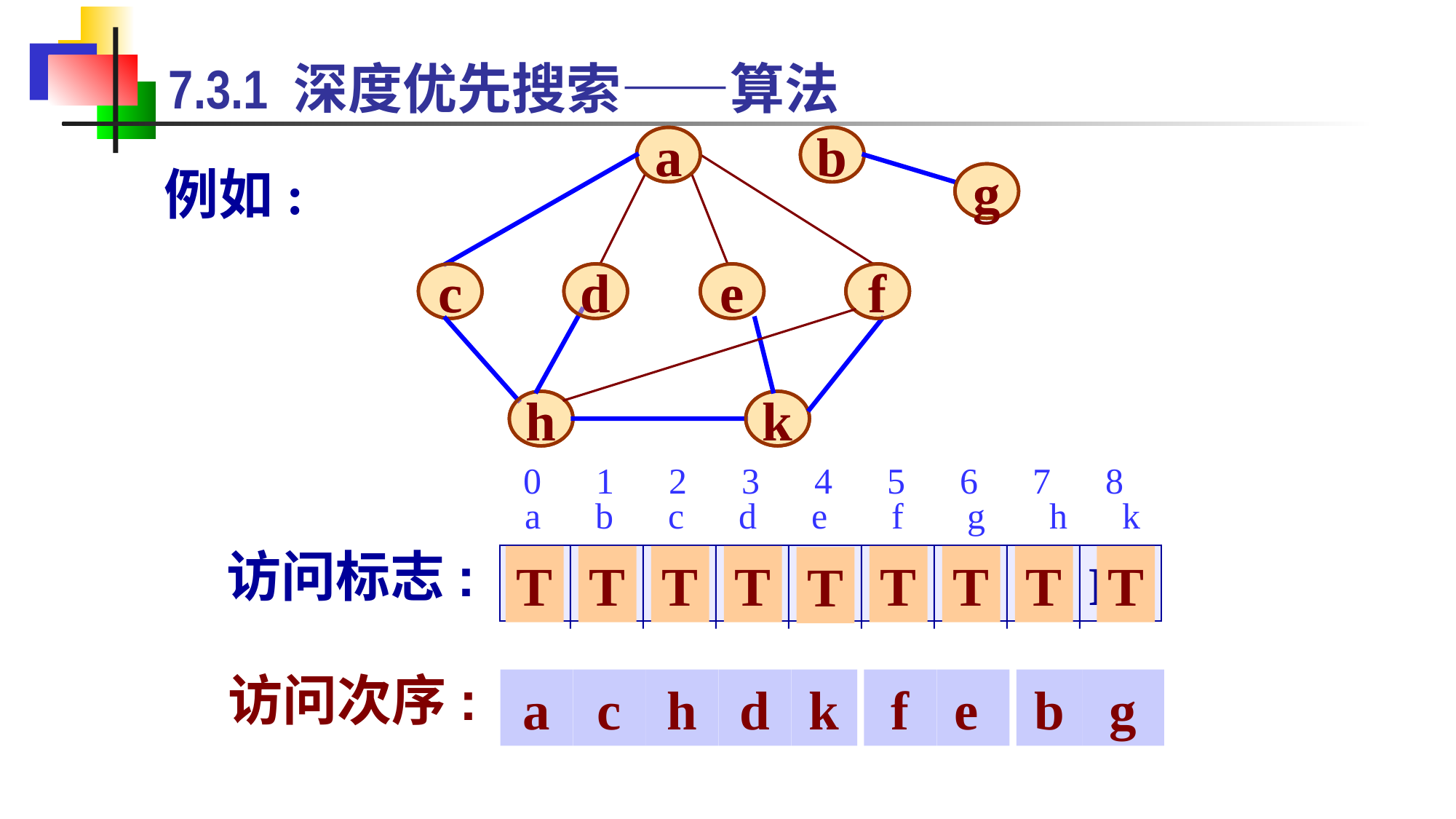

7.3.1 深度优先搜索——算法
a
a
b
b
例如:

g
g

c
c
d
d
e
e
f
f

h
h
k
k

0      1      2      3      4      5      6      7      8
a      b      c      d      e       f       g       h      k
访问标志:
F   F   F   F   F   F   F   F   F
T

T

T

T

T

T

T

T
T
访问次序:
a
c
h
d
k
f
e
b
g